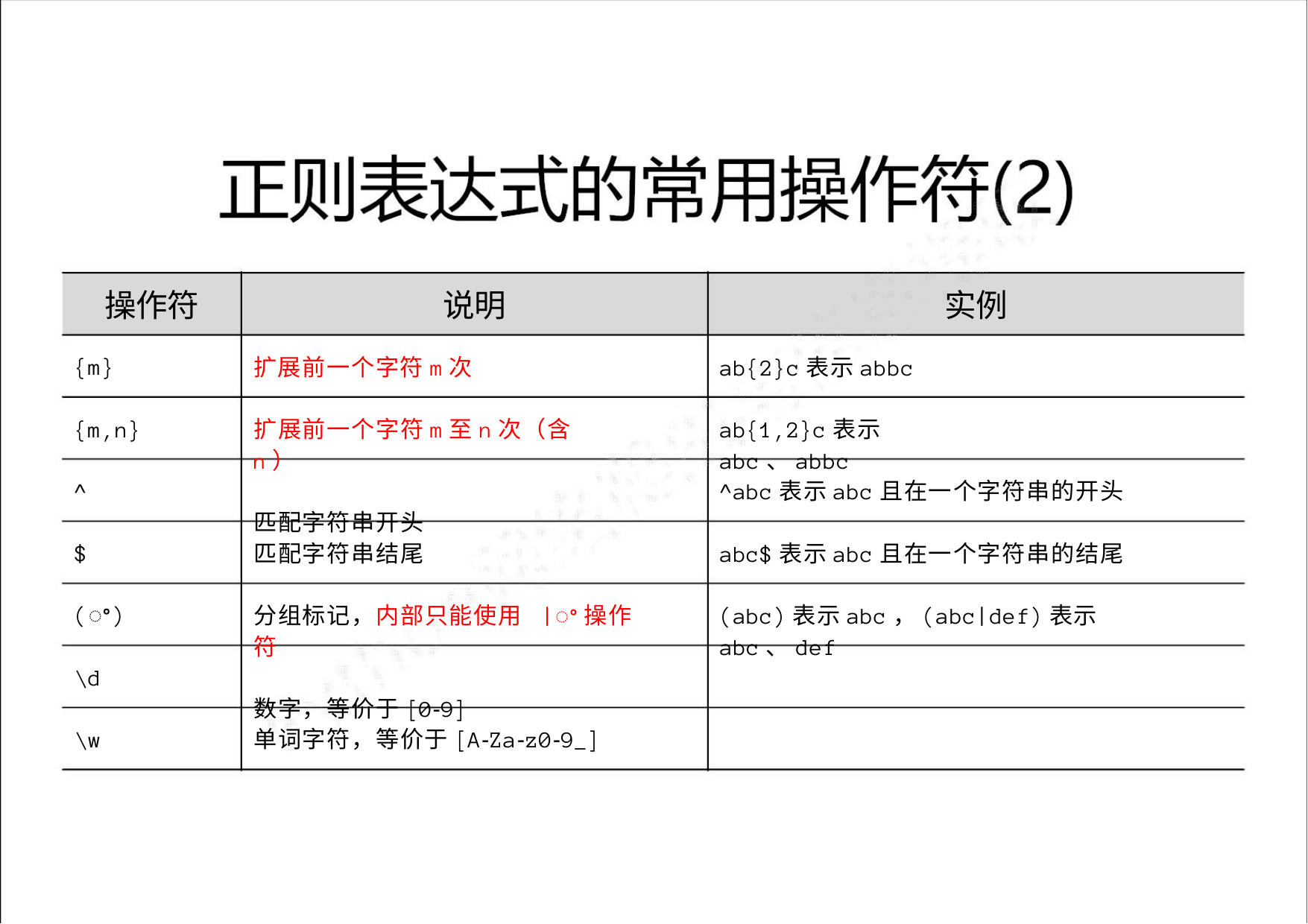

操作符
说明
实例
扩展前一个字符m次
ab{2}c表示abbc
{m}
扩展前一个字符m至n次（含n）
匹配字符串开头
ab{1,2}c表示abc、abbc
{m,n}
^
^abc表示abc且在一个字符串的开头
abc$表示abc且在一个字符串的结尾
(abc)表示abc，(abc|def)表示abc、def
匹配字符串结尾
$
分组标记，内部只能使用 |ꢀ操作符
数字，等价于[0‐9]
(ꢀ)
\d
单词字符，等价于[A‐Za‐z0‐9_]
\w